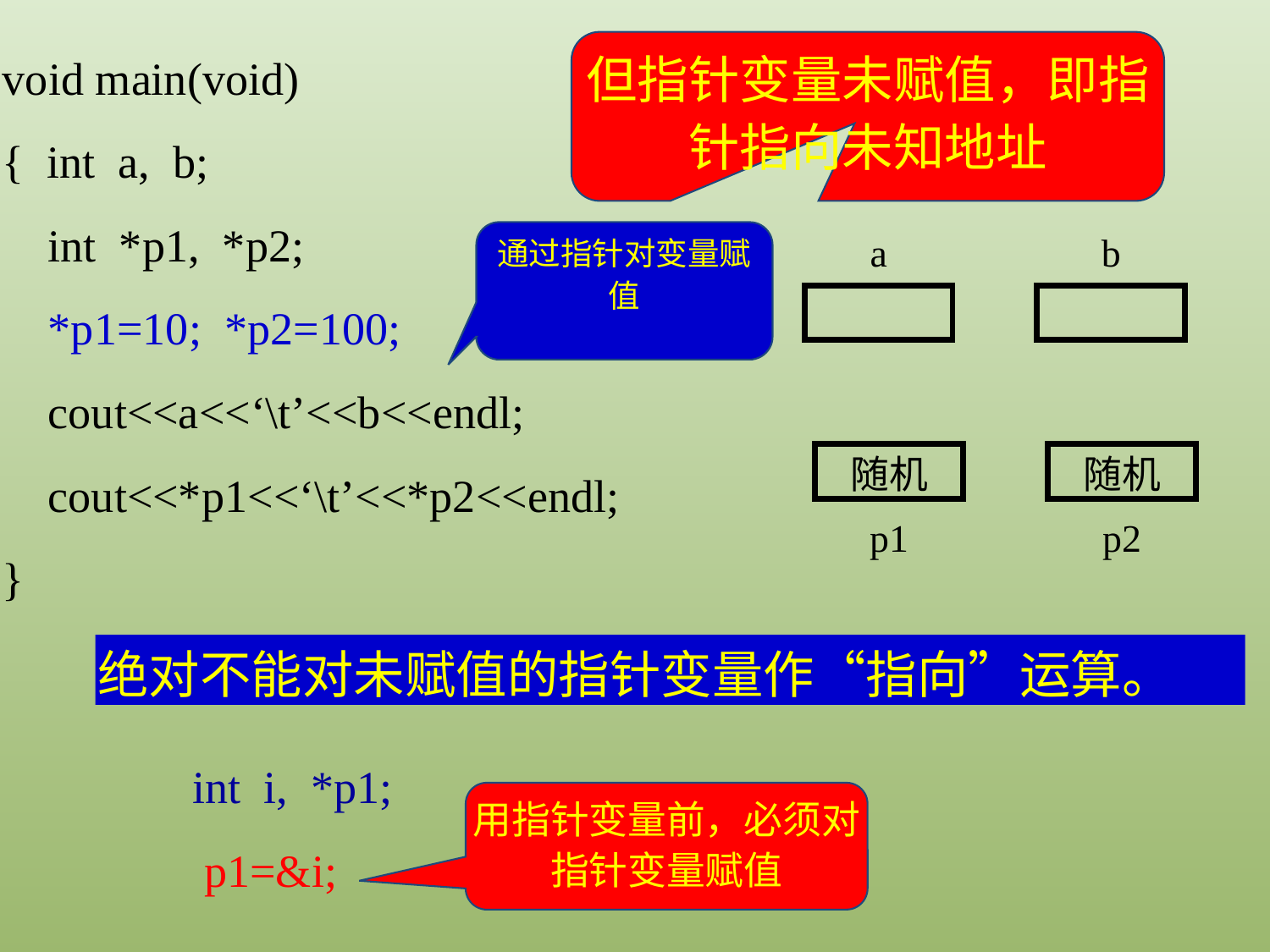

但指针变量未赋值，即指针指向未知地址
void main(void)
{  int  a,  b;
    int  *p1,  *p2;
    *p1=10;  *p2=100;
    cout<<a<<‘\t’<<b<<endl;
    cout<<*p1<<‘\t’<<*p2<<endl;
}
通过指针对变量赋值
a
b

p1
p2
随机
随机
绝对不能对未赋值的指针变量作“指向”运算。
int  i,  *p1;
 p1=&i;
用指针变量前，必须对指针变量赋值
421